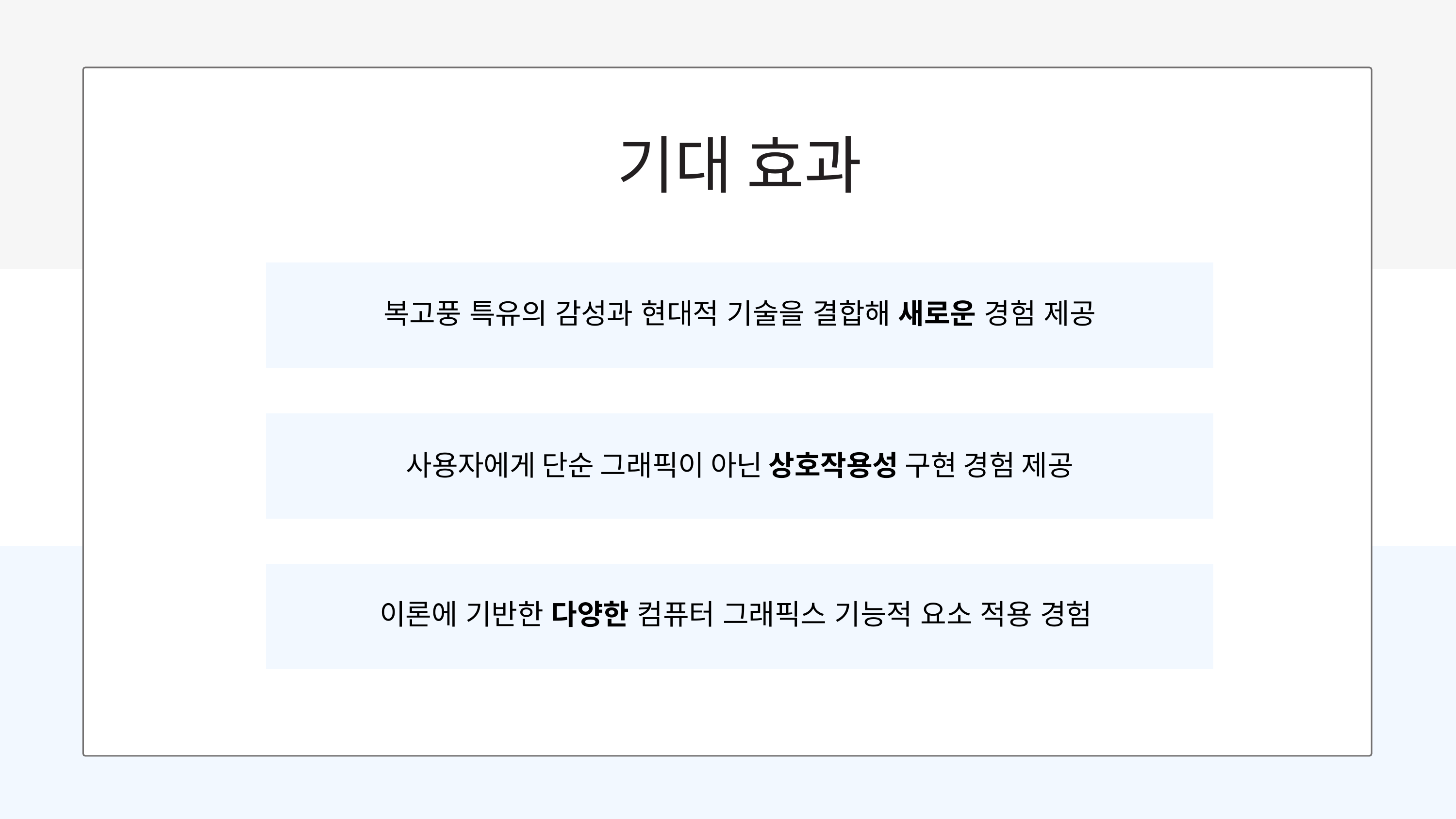

기대 효과

복고풍 특유의 감성과 현대적 기술을 결합해 새로운 경험 제공

사용자에게 단순 그래픽이 아닌 상호작용성 구현 경험 제공

이론에 기반한 다양한 컴퓨터 그래픽스 기능적 요소 적용 경험